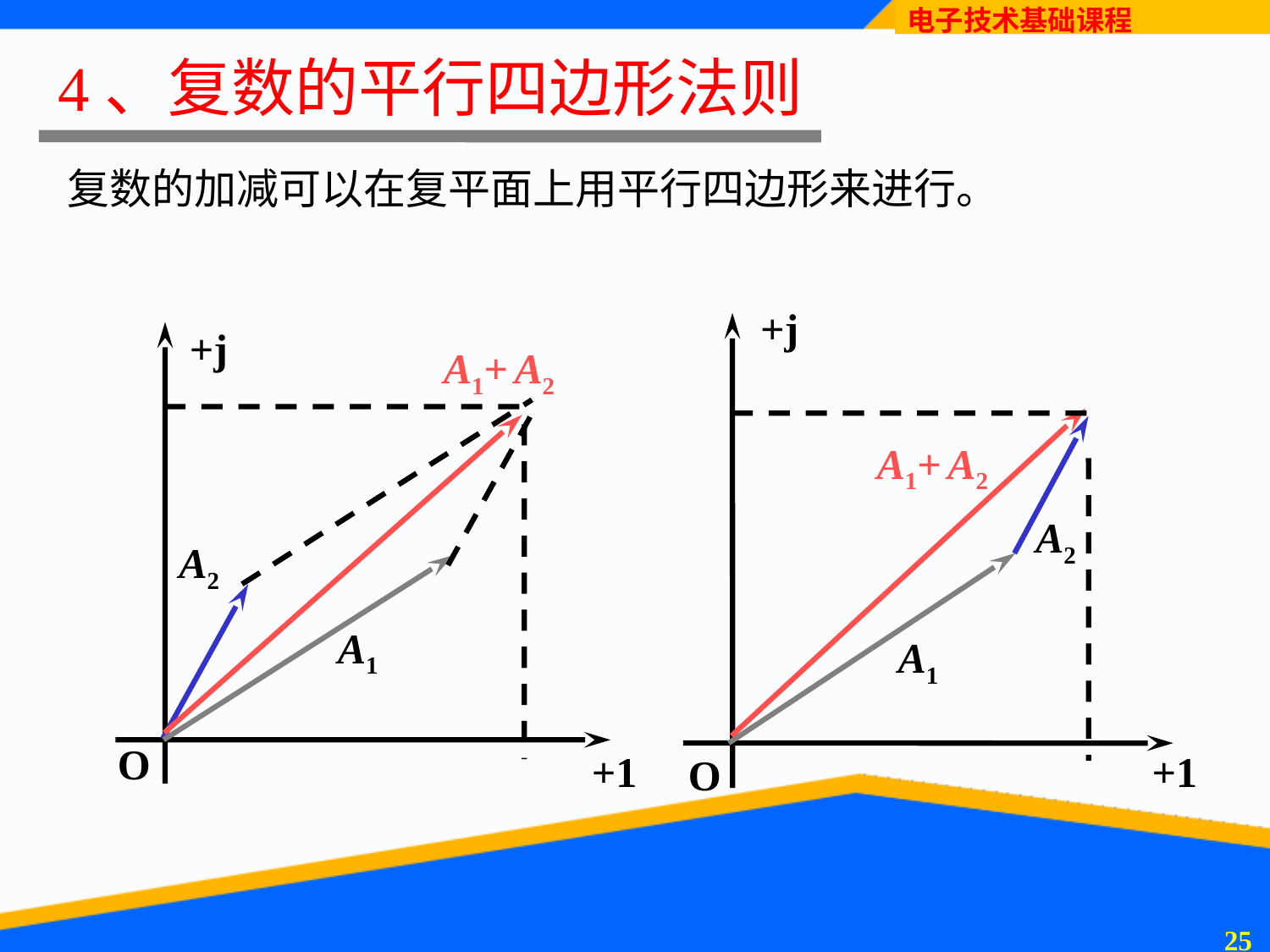

# 4、复数的平行四边形法则
复数的加减可以在复平面上用平行四边形来进行。
+j

A1+ A2
A2
A1
O
+1

+j
A1+ A2
A2
A1
O
+1
25